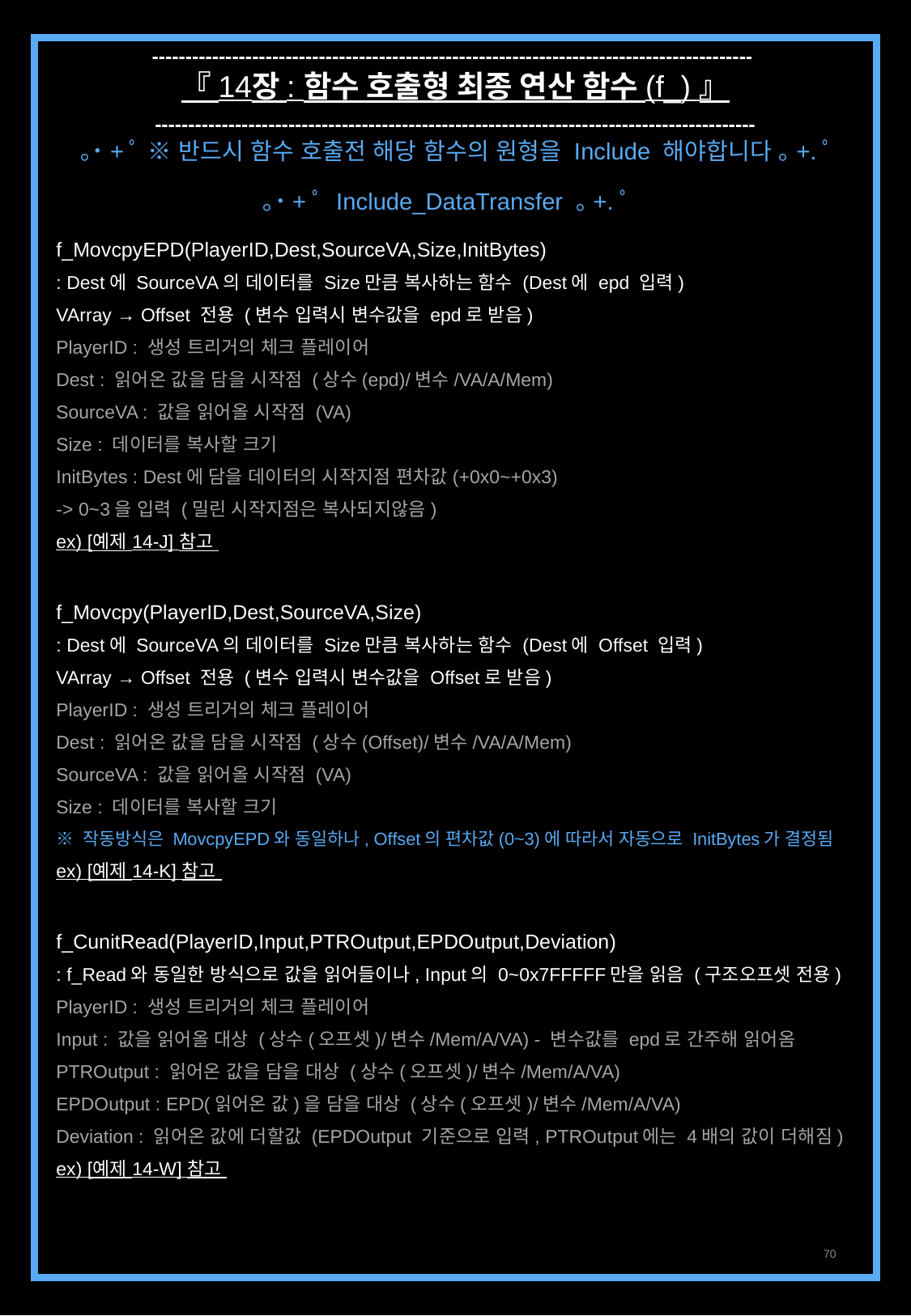

------------------------------------------------------------------------------------------
『 14장 : 함수 호출형 최종 연산 함수 (f_) 』
------------------------------------------------------------------------------------------

｡˙+ﾟ ※ 반드시 함수 호출전 해당 함수의 원형을 Include 해야합니다 ｡+.ﾟ
｡˙+ﾟ Include_DataTransfer ｡+.ﾟ
f_MovcpyEPD(PlayerID,Dest,SourceVA,Size,InitBytes)
: Dest에 SourceVA의 데이터를 Size만큼 복사하는 함수 (Dest에 epd 입력)
VArray → Offset 전용 (변수 입력시 변수값을 epd로 받음)
PlayerID : 생성 트리거의 체크 플레이어
Dest : 읽어온 값을 담을 시작점 (상수(epd)/변수/VA/A/Mem)
SourceVA : 값을 읽어올 시작점 (VA)
Size : 데이터를 복사할 크기
InitBytes : Dest에 담을 데이터의 시작지점 편차값(+0x0~+0x3)
-> 0~3을 입력 (밀린 시작지점은 복사되지않음)
ex) [예제 14-J] 참고

f_Movcpy(PlayerID,Dest,SourceVA,Size)
: Dest에 SourceVA의 데이터를 Size만큼 복사하는 함수 (Dest에 Offset 입력)
VArray → Offset 전용 (변수 입력시 변수값을 Offset로 받음)
PlayerID : 생성 트리거의 체크 플레이어
Dest : 읽어온 값을 담을 시작점 (상수(Offset)/변수/VA/A/Mem)
SourceVA : 값을 읽어올 시작점 (VA)
Size : 데이터를 복사할 크기
※ 작동방식은 MovcpyEPD와 동일하나, Offset의 편차값(0~3)에 따라서 자동으로 InitBytes가 결정됨
ex) [예제 14-K] 참고

f_CunitRead(PlayerID,Input,PTROutput,EPDOutput,Deviation)
: f_Read와 동일한 방식으로 값을 읽어들이나, Input의 0~0x7FFFFF만을 읽음 (구조오프셋 전용)
PlayerID : 생성 트리거의 체크 플레이어
Input : 값을 읽어올 대상 (상수(오프셋)/변수/Mem/A/VA) - 변수값를 epd로 간주해 읽어옴
PTROutput : 읽어온 값을 담을 대상 (상수(오프셋)/변수/Mem/A/VA)
EPDOutput : EPD(읽어온 값)을 담을 대상 (상수(오프셋)/변수/Mem/A/VA)
Deviation : 읽어온 값에 더할값 (EPDOutput 기준으로 입력, PTROutput에는 4배의 값이 더해짐)
ex) [예제 14-W] 참고
70